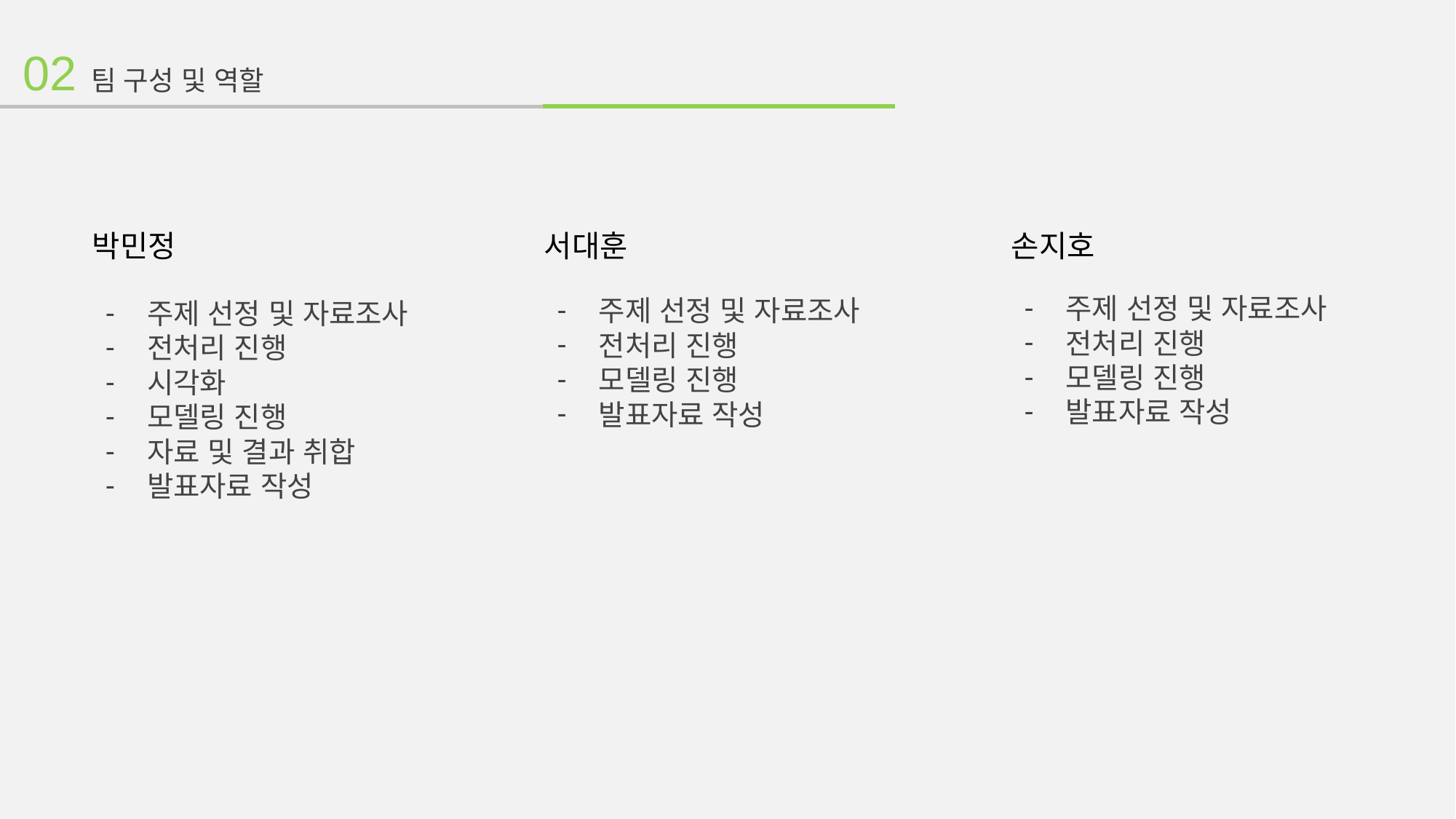

02 팀 구성 및 역할
박민정
서대훈
손지호
주제 선정 및 자료조사
전처리 진행
모델링 진행
발표자료 작성
주제 선정 및 자료조사
전처리 진행
모델링 진행
발표자료 작성
주제 선정 및 자료조사
전처리 진행
시각화
모델링 진행
자료 및 결과 취합
발표자료 작성